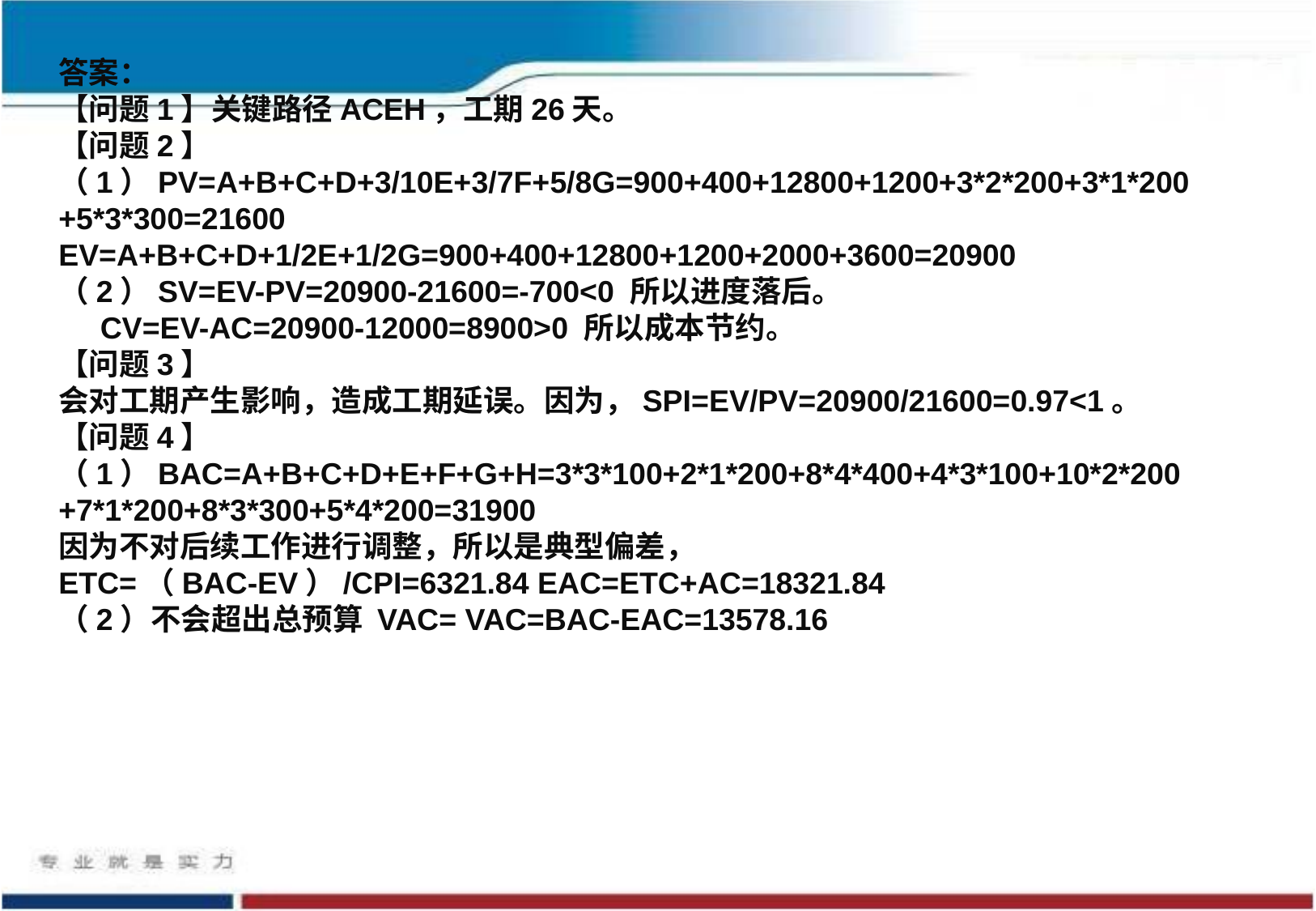

答案：
【问题1】关键路径ACEH，工期26天。
【问题2】
（1）PV=A+B+C+D+3/10E+3/7F+5/8G=900+400+12800+1200+3*2*200+3*1*200+5*3*300=21600
EV=A+B+C+D+1/2E+1/2G=900+400+12800+1200+2000+3600=20900
（2）SV=EV-PV=20900-21600=-700<0 所以进度落后。
     CV=EV-AC=20900-12000=8900>0 所以成本节约。
【问题3】
会对工期产生影响，造成工期延误。因为，SPI=EV/PV=20900/21600=0.97<1。
【问题4】
（1）BAC=A+B+C+D+E+F+G+H=3*3*100+2*1*200+8*4*400+4*3*100+10*2*200+7*1*200+8*3*300+5*4*200=31900
因为不对后续工作进行调整，所以是典型偏差，
ETC=（BAC-EV）/CPI=6321.84 EAC=ETC+AC=18321.84
（2）不会超出总预算 VAC= VAC=BAC-EAC=13578.16